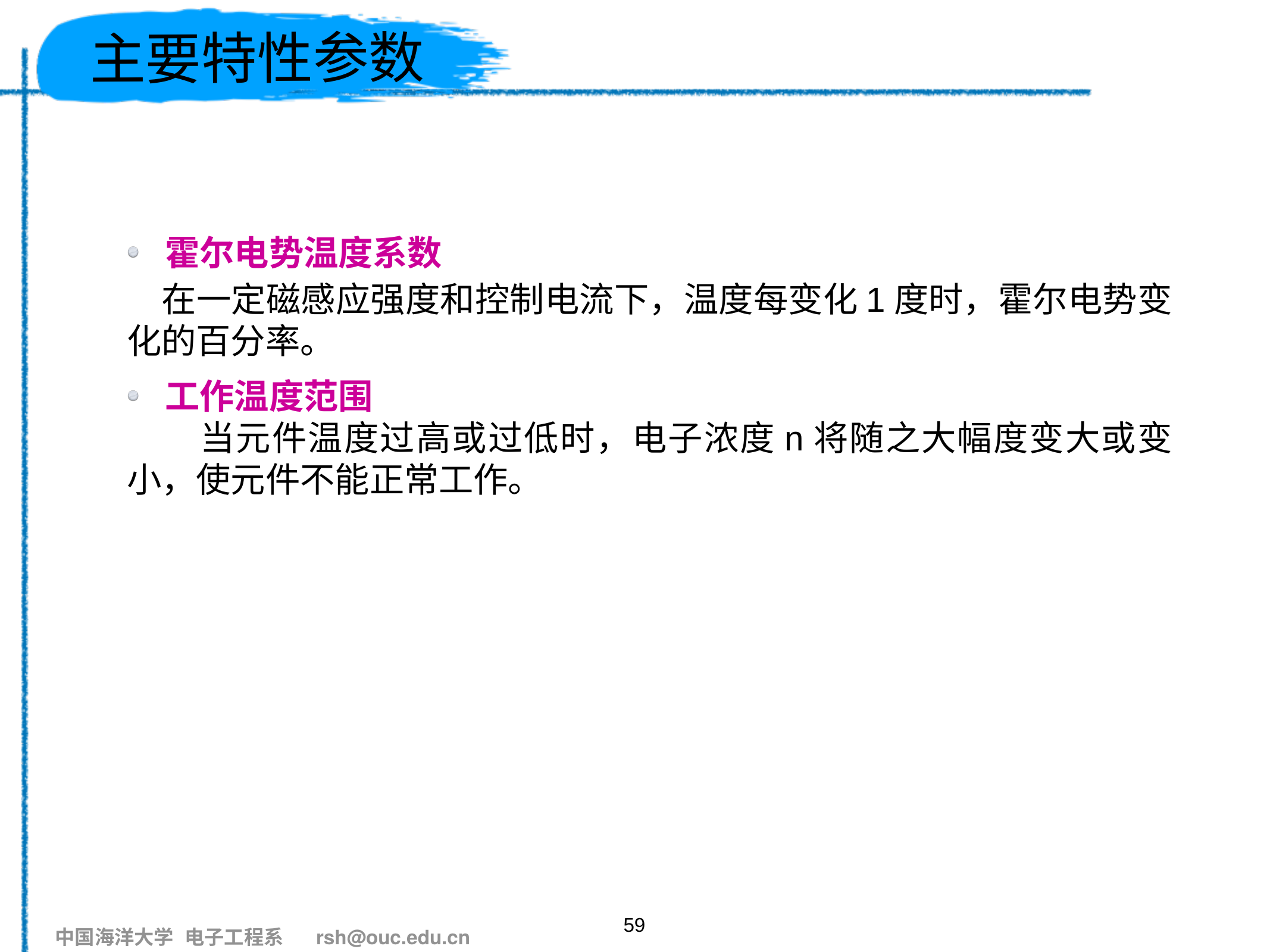

# 主要特性参数
霍尔电势温度系数
   在一定磁感应强度和控制电流下，温度每变化1度时，霍尔电势变化的百分率。
工作温度范围
       当元件温度过高或过低时，电子浓度n将随之大幅度变大或变小，使元件不能正常工作。
59